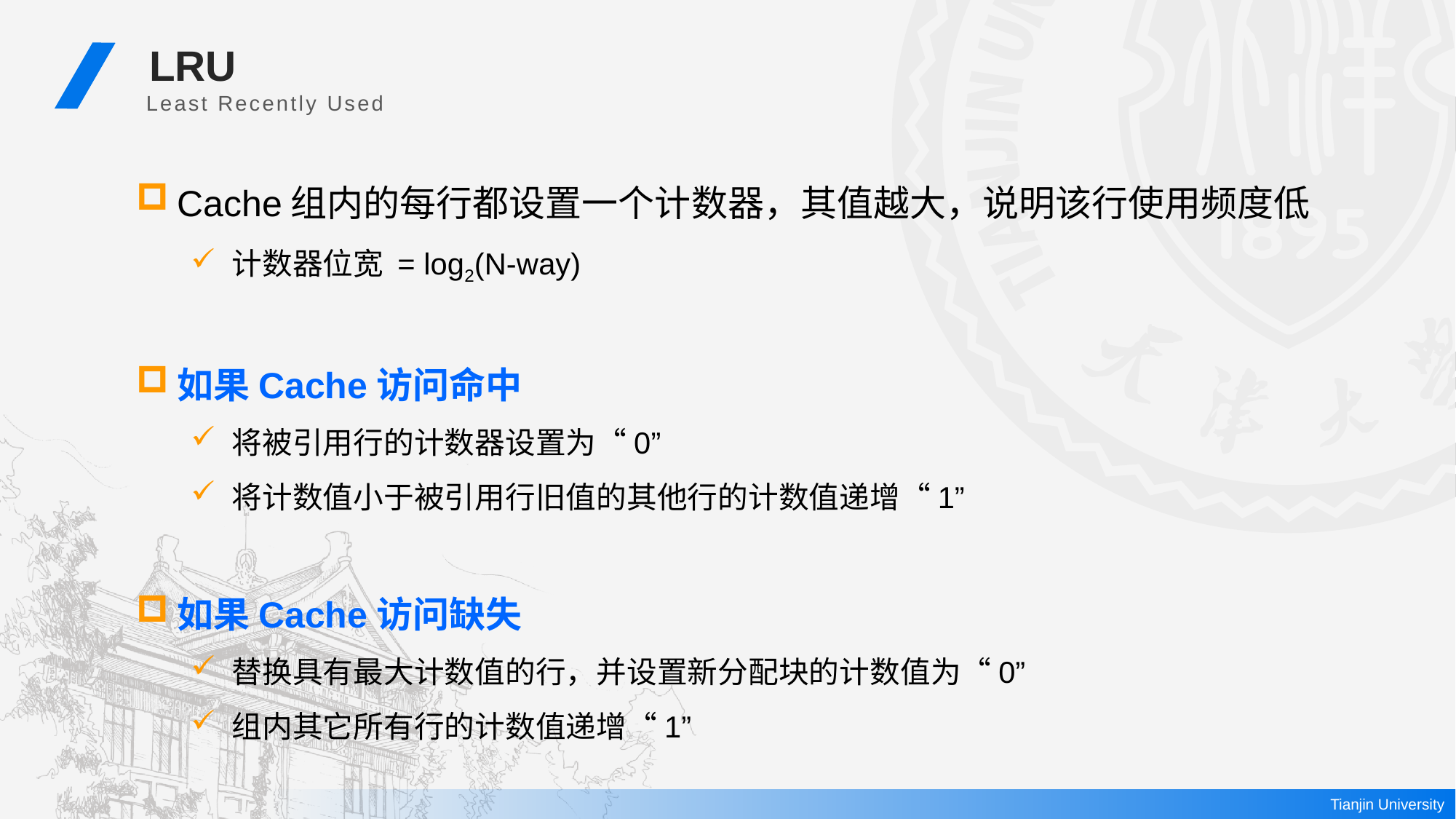

LRU
  Least Recently Used
Cache组内的每行都设置一个计数器，其值越大，说明该行使用频度低
计数器位宽 = log2(N-way)

如果Cache访问命中
将被引用行的计数器设置为“0”
将计数值小于被引用行旧值的其他行的计数值递增“1”

如果Cache访问缺失
替换具有最大计数值的行，并设置新分配块的计数值为“0”
组内其它所有行的计数值递增“1”